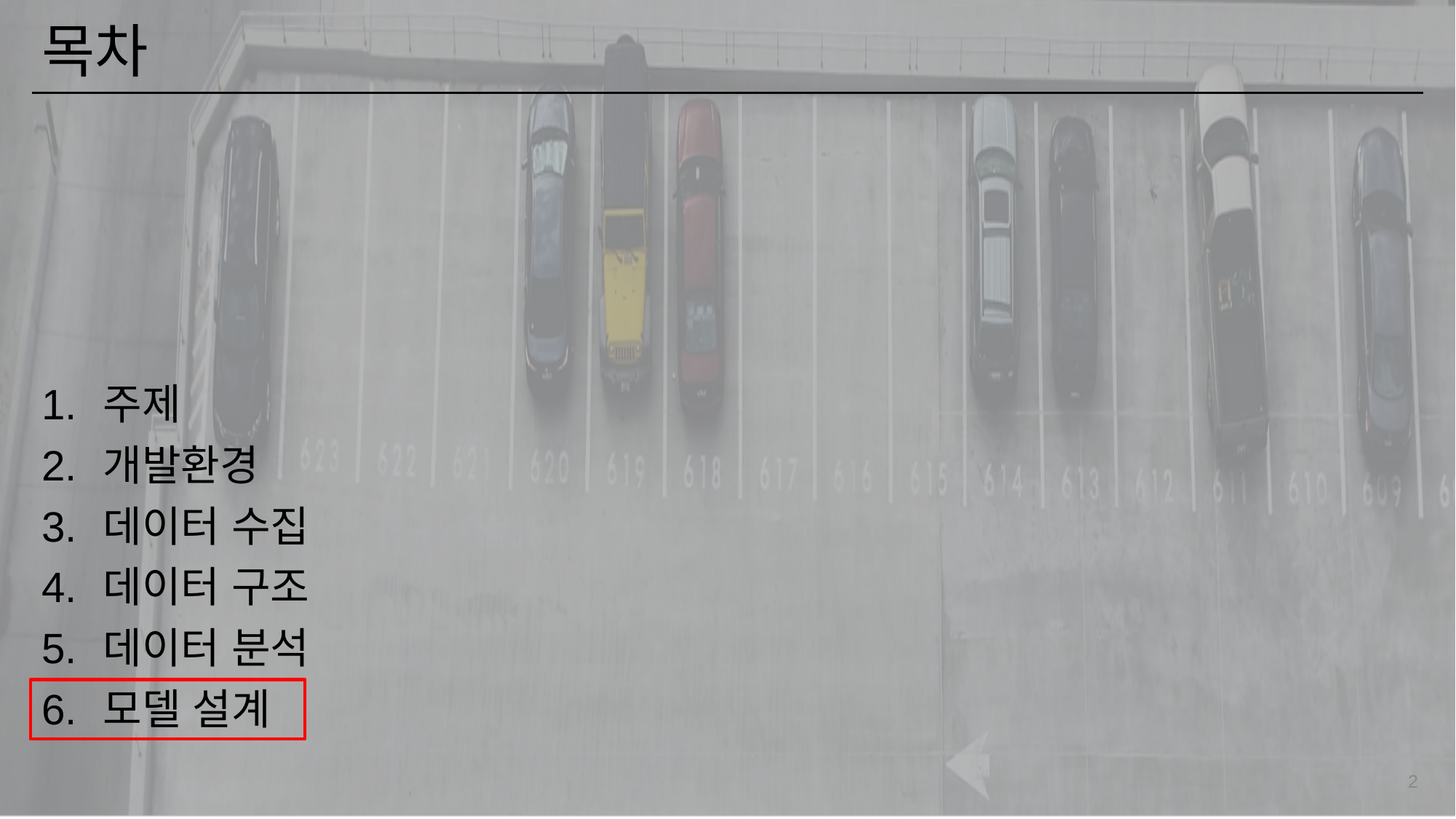

# 목차
주제
개발환경
데이터 수집
데이터 구조
데이터 분석
모델 설계

2